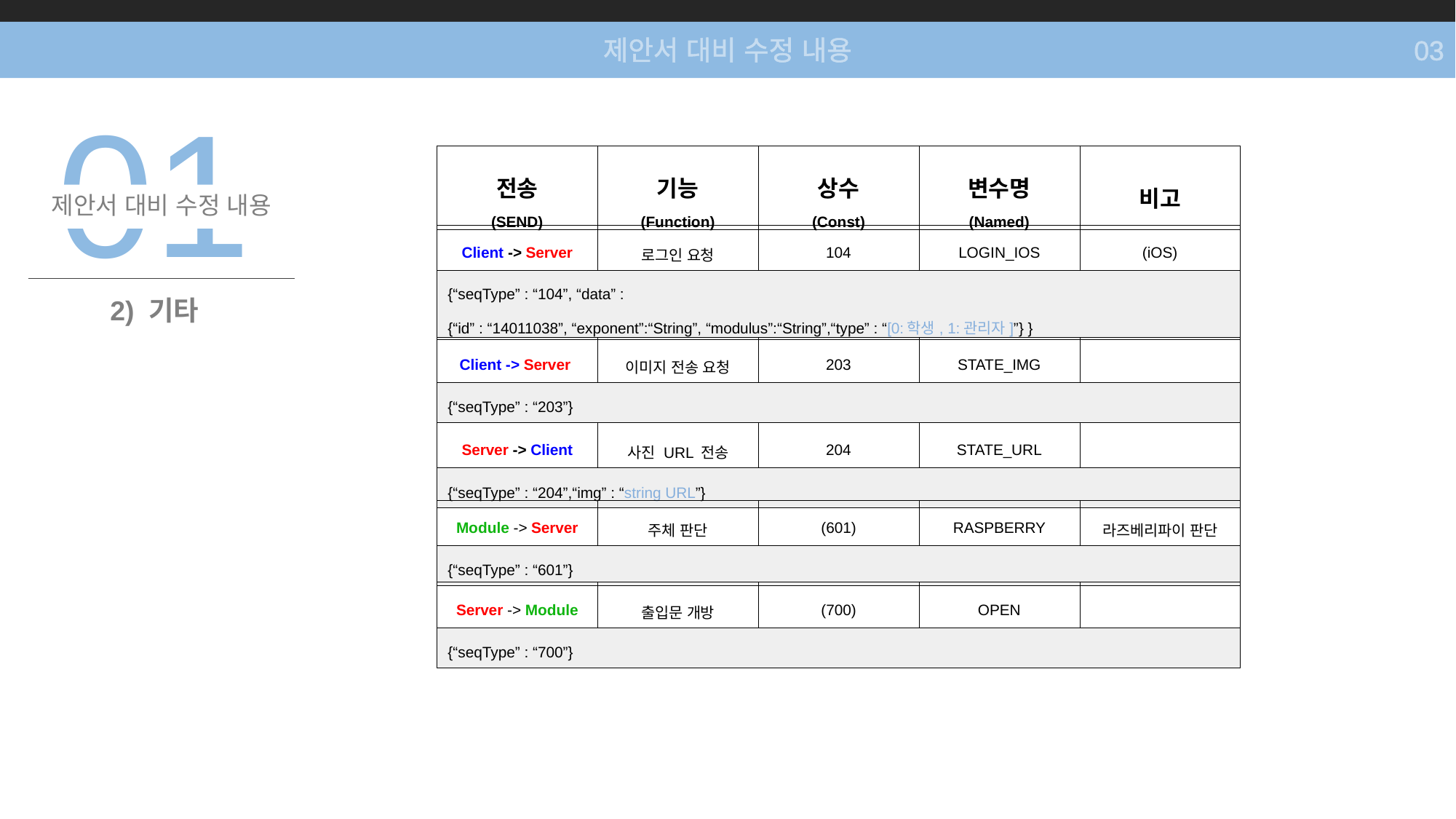

제안서 대비 수정 내용
03
01
제안서 대비 수정 내용

| 전송 (SEND) | 기능 (Function) | 상수 (Const) | 변수명 (Named) | 비고 |
| --- | --- | --- | --- | --- |
| Client -> Server | 로그인 요청 | 104 | LOGIN\_IOS | (iOS) |
| --- | --- | --- | --- | --- |
| {“seqType” : “104”, “data” : {“id” : “14011038”, “exponent”:“String”, “modulus”:“String”,“type” : “[0:학생, 1:관리자]”} } |  |  |  |  |
2) 기타
| Client -> Server | 이미지 전송 요청 | 203 | STATE\_IMG |  |
| --- | --- | --- | --- | --- |
| {“seqType” : “203”} |  |  |  |  |
| Server -> Client | 사진 URL 전송 | 204 | STATE\_URL |  |
| {“seqType” : “204”,“img” : “string URL”} |  |  |  |  |
| Module -> Server | 주체 판단 | (601) | RASPBERRY | 라즈베리파이 판단 |
| --- | --- | --- | --- | --- |
| {“seqType” : “601”} |  |  |  |  |
| Server -> Module | 출입문 개방 | (700) | OPEN |  |
| --- | --- | --- | --- | --- |
| {“seqType” : “700”} |  |  |  |  |